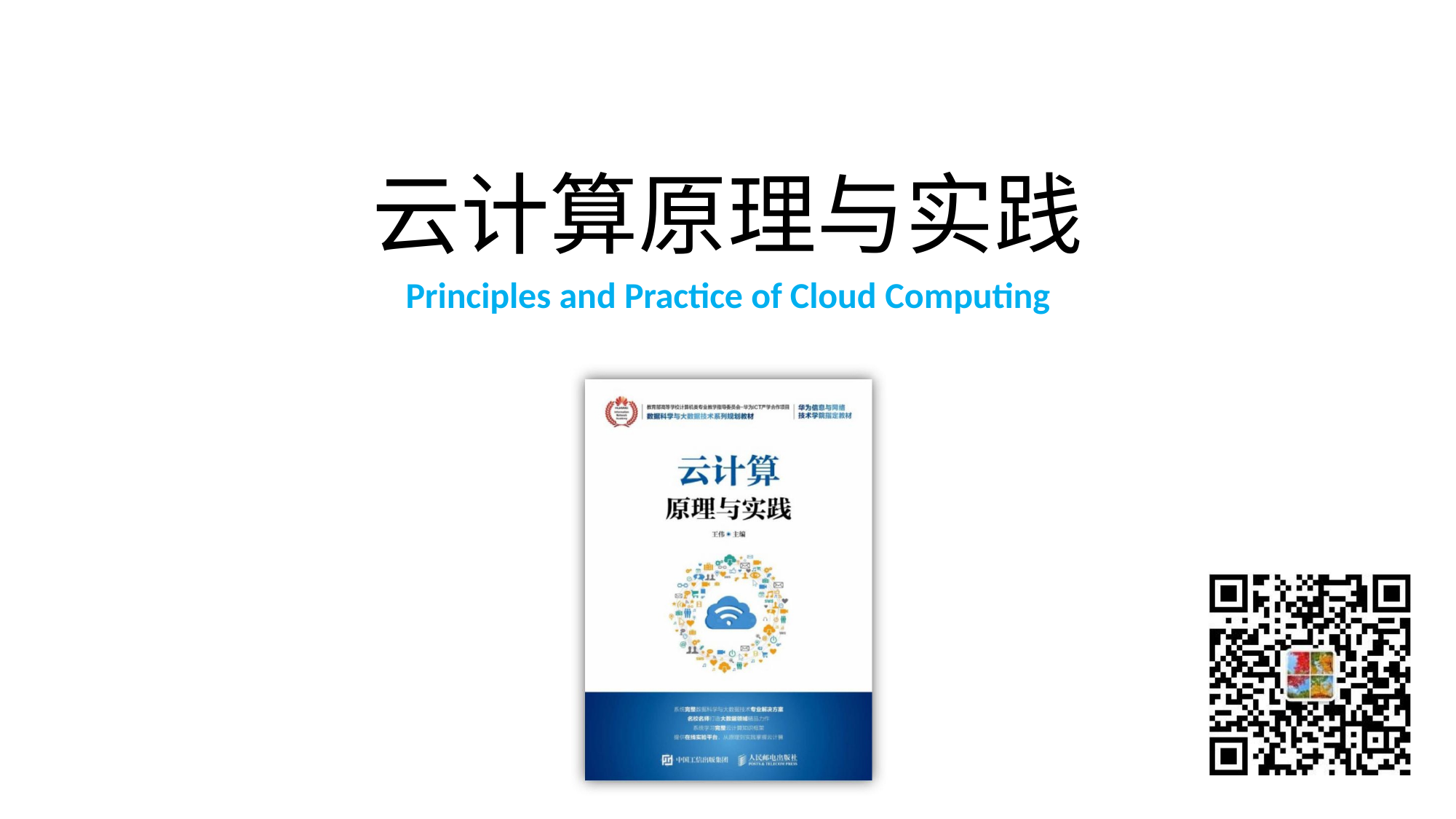

# 云计算原理与实践
Principles and Practice of Cloud Computing